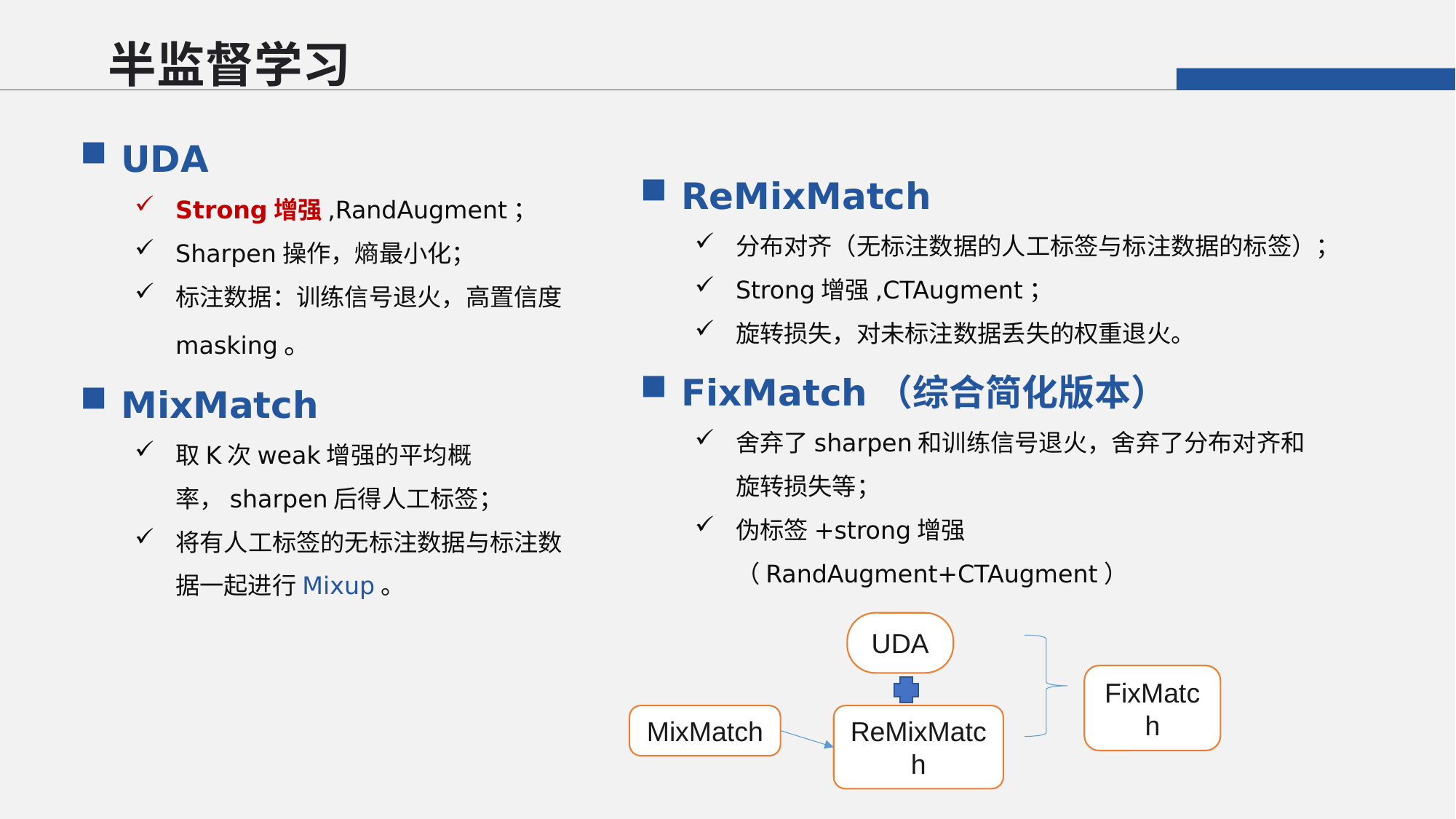

半监督学习
UDA
Strong增强,RandAugment；
Sharpen操作，熵最小化；
标注数据：训练信号退火，高置信度masking。
MixMatch
取K次weak增强的平均概率，sharpen后得人工标签；
将有人工标签的无标注数据与标注数据一起进行Mixup。

ReMixMatch
分布对齐（无标注数据的人工标签与标注数据的标签）；
Strong增强,CTAugment；
旋转损失，对未标注数据丢失的权重退火。
FixMatch（综合简化版本）
舍弃了sharpen和训练信号退火，舍弃了分布对齐和旋转损失等；
伪标签+strong增强（RandAugment+CTAugment）
UDA

FixMatch

MixMatch
ReMixMatch